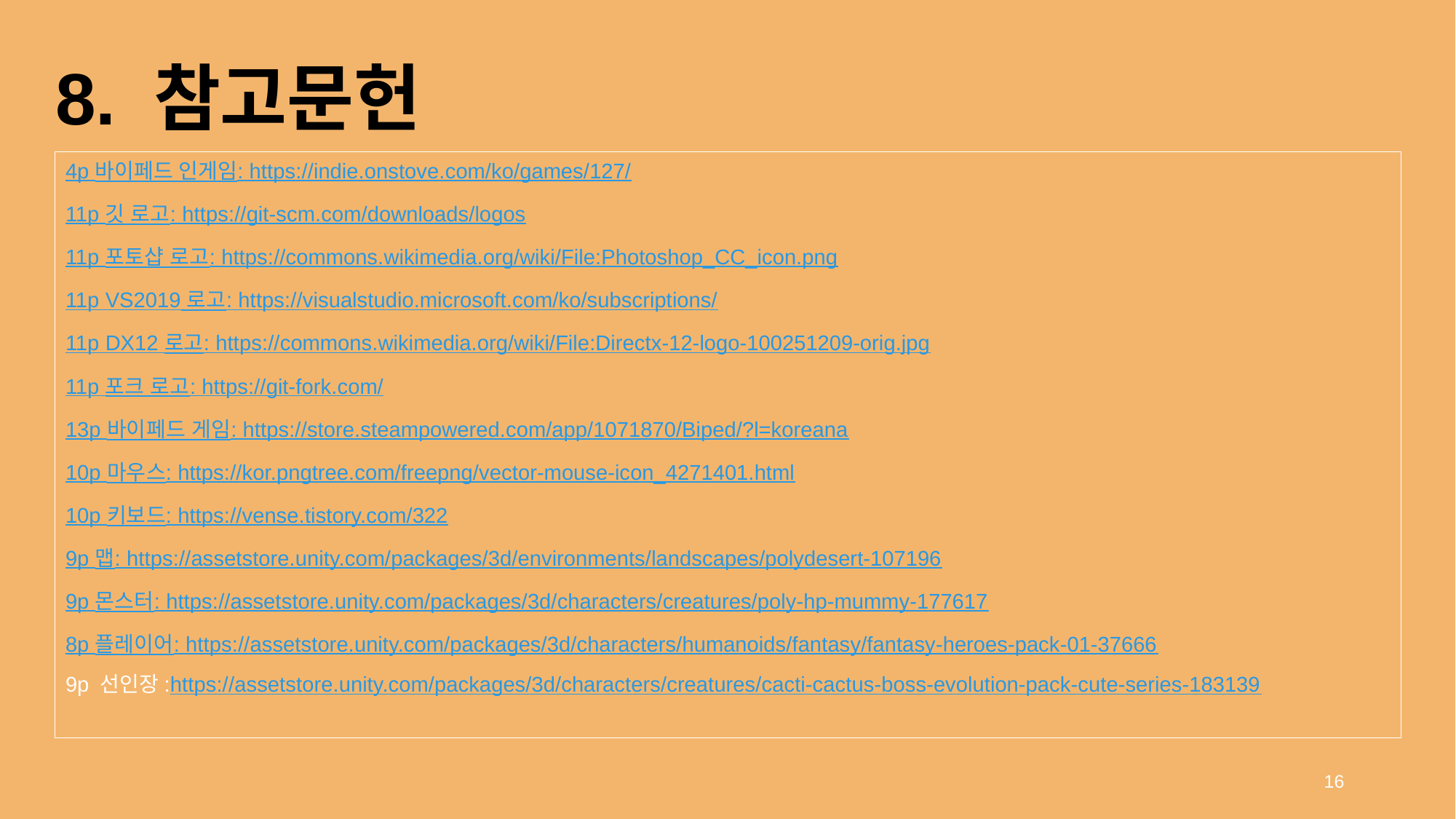

8. 참고문헌
4p 바이페드 인게임: https://indie.onstove.com/ko/games/127/
11p 깃 로고: https://git-scm.com/downloads/logos
11p 포토샵 로고: https://commons.wikimedia.org/wiki/File:Photoshop_CC_icon.png
11p VS2019 로고: https://visualstudio.microsoft.com/ko/subscriptions/
11p DX12 로고: https://commons.wikimedia.org/wiki/File:Directx-12-logo-100251209-orig.jpg
11p 포크 로고: https://git-fork.com/
13p 바이페드 게임: https://store.steampowered.com/app/1071870/Biped/?l=koreana
10p 마우스: https://kor.pngtree.com/freepng/vector-mouse-icon_4271401.html
10p 키보드: https://vense.tistory.com/322
9p 맵: https://assetstore.unity.com/packages/3d/environments/landscapes/polydesert-107196
9p 몬스터: https://assetstore.unity.com/packages/3d/characters/creatures/poly-hp-mummy-177617
8p 플레이어: https://assetstore.unity.com/packages/3d/characters/humanoids/fantasy/fantasy-heroes-pack-01-37666
9p 선인장:https://assetstore.unity.com/packages/3d/characters/creatures/cacti-cactus-boss-evolution-pack-cute-series-183139

16